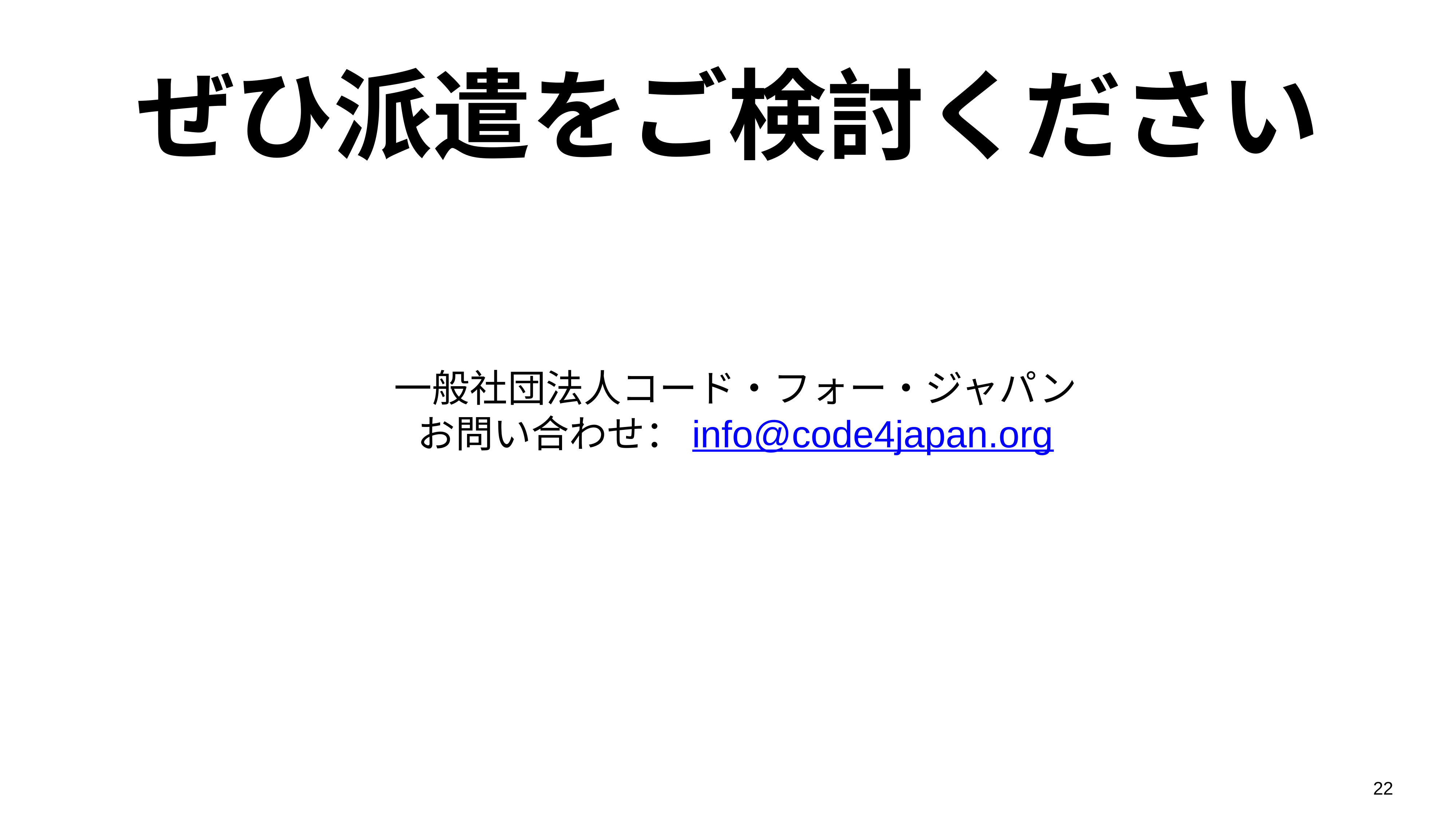

ぜひ派遣をご検討ください
一般社団法人コード・フォー・ジャパン
お問い合わせ：info@code4japan.org
22